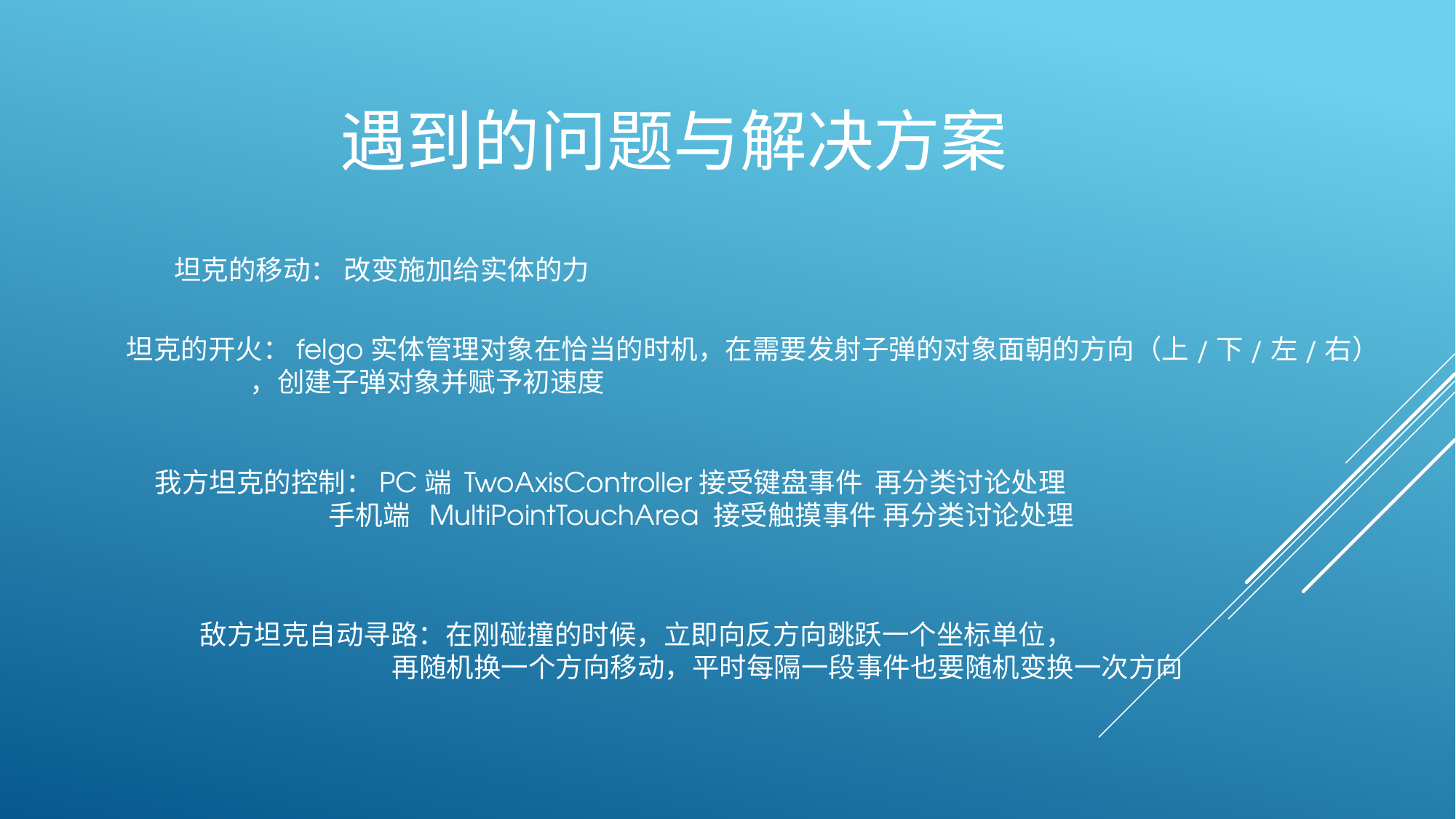

# 遇到的问题与解决方案
坦克的移动： 改变施加给实体的力
坦克的开火：felgo实体管理对象在恰当的时机，在需要发射子弹的对象面朝的方向（上/下/左/右）
                   ，创建子弹对象并赋予初速度
我方坦克的控制：PC端 TwoAxisController接受键盘事件  再分类讨论处理
                           手机端  MultiPointTouchArea 接受触摸事件 再分类讨论处理
敌方坦克自动寻路：在刚碰撞的时候，立即向反方向跳跃一个坐标单位，
                              再随机换一个方向移动，平时每隔一段事件也要随机变换一次方向